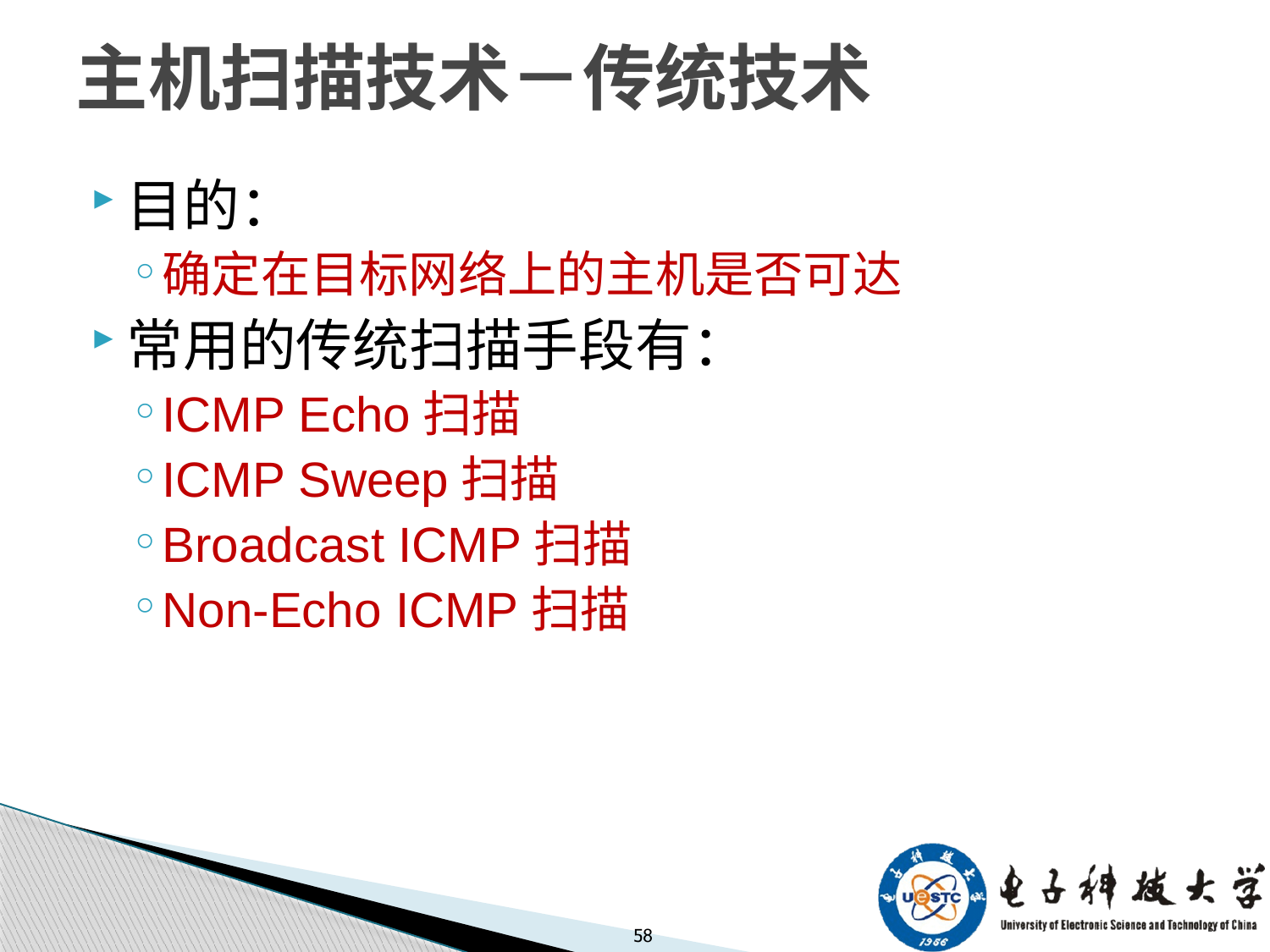

# 主机扫描技术－传统技术
目的：
确定在目标网络上的主机是否可达
常用的传统扫描手段有：
ICMP Echo扫描
ICMP Sweep扫描
Broadcast ICMP扫描
Non-Echo ICMP扫描
58